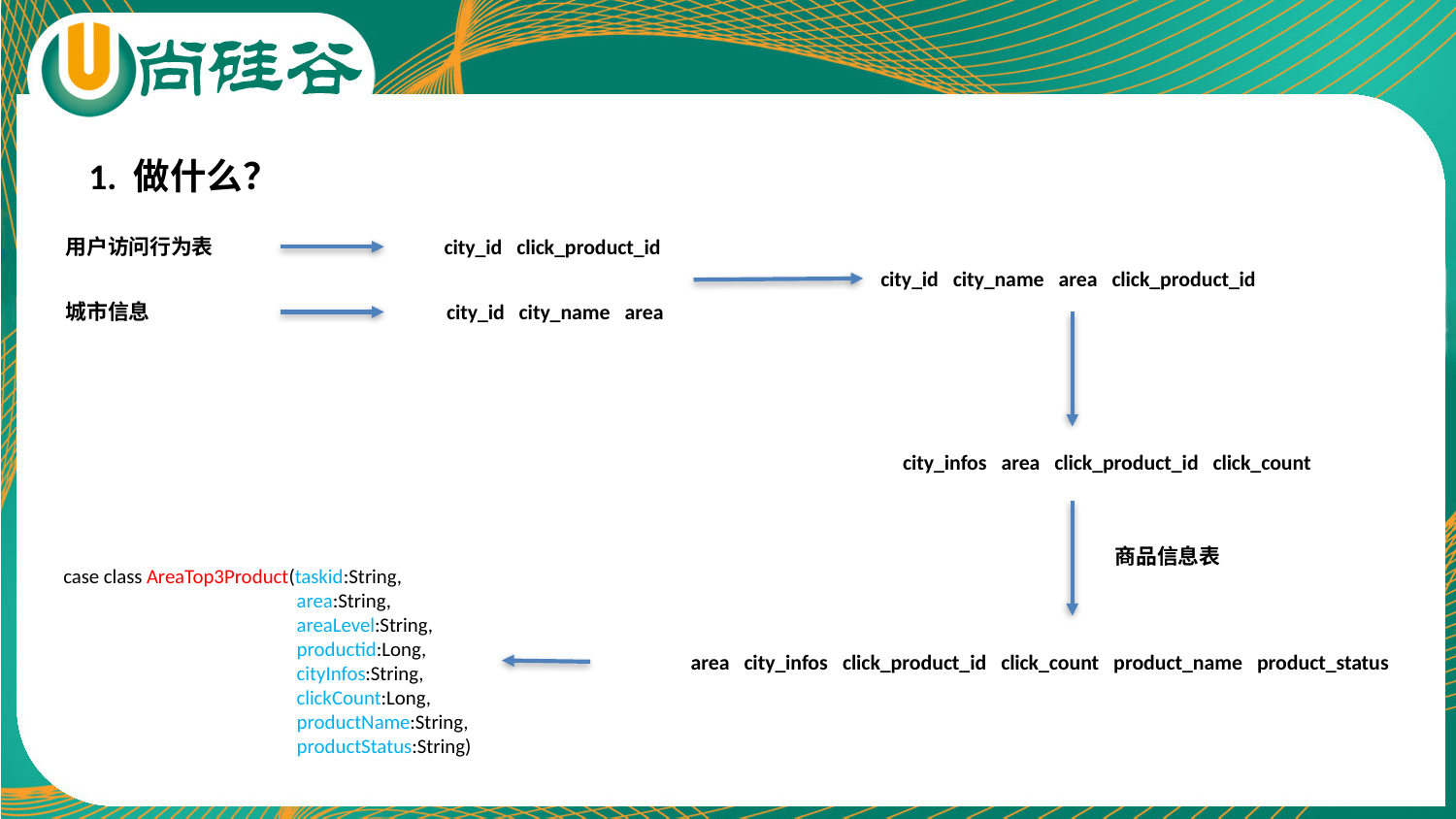

1. 做什么？
用户访问行为表
city_id   click_product_id
city_id   city_name   area   click_product_id
城市信息
city_id   city_name   area
city_infos   area   click_product_id   click_count
商品信息表
case class AreaTop3Product(taskid:String,
 	                   area:String,
 	                   areaLevel:String,
 	                   productid:Long,
 	                   cityInfos:String,
 	                   clickCount:Long,
 	                   productName:String,
	                   productStatus:String)
area   city_infos   click_product_id   click_count   product_name   product_status